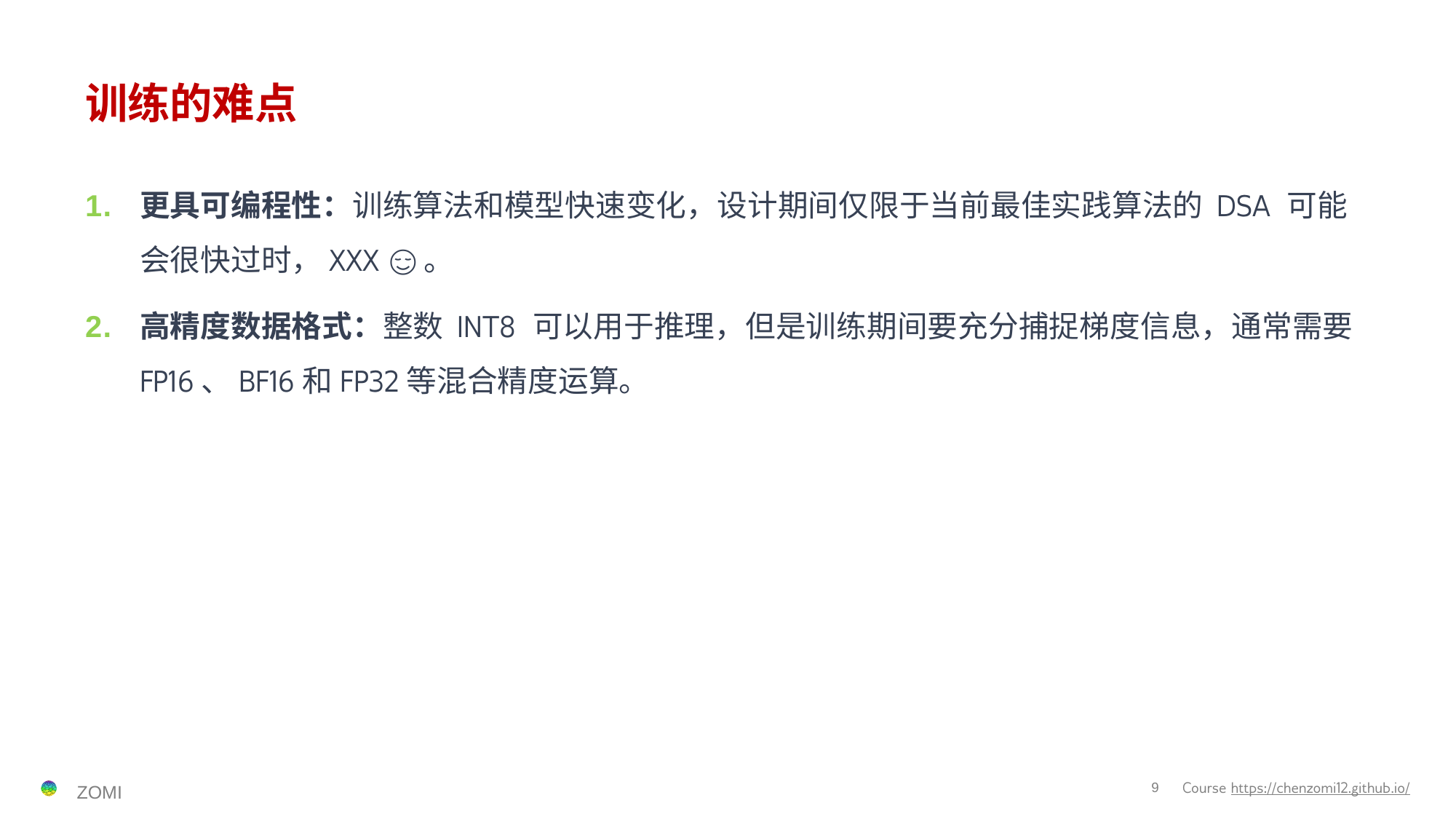

# 训练的难点
更具可编程性：训练算法和模型快速变化，设计期间仅限于当前最佳实践算法的 DSA 可能会很快过时，XXX 😌。
高精度数据格式：整数 INT8 可以用于推理，但是训练期间要充分捕捉梯度信息，通常需要FP16、BF16和FP32等混合精度运算。